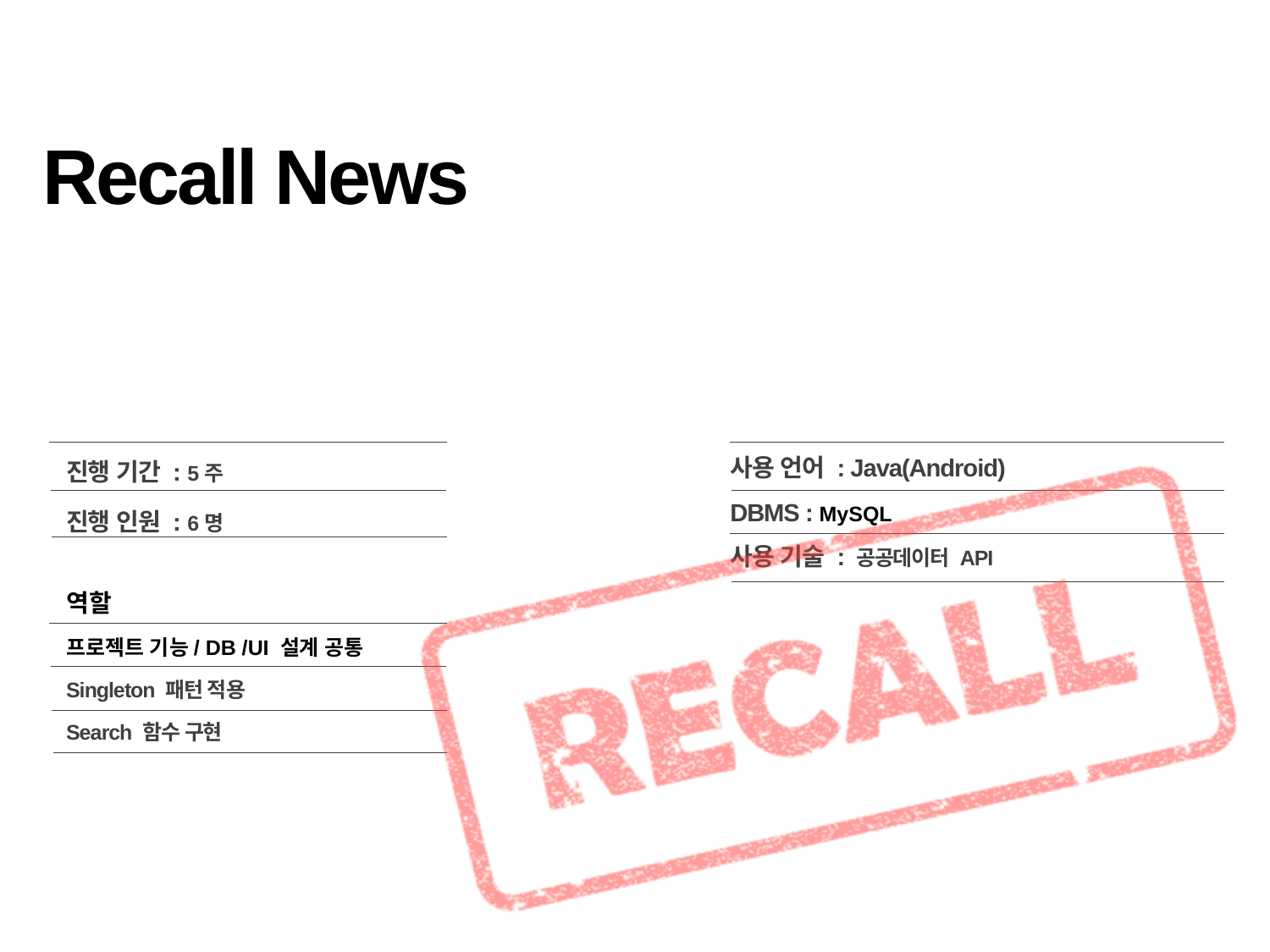

# Recall News
사용 언어 : Java(Android)
DBMS : MySQL
사용 기술 : 공공데이터 API
진행 기간 : 5주
진행 인원 : 6명

역할
프로젝트 기능/ DB /UI 설계 공통
Singleton 패턴 적용
Search 함수 구현